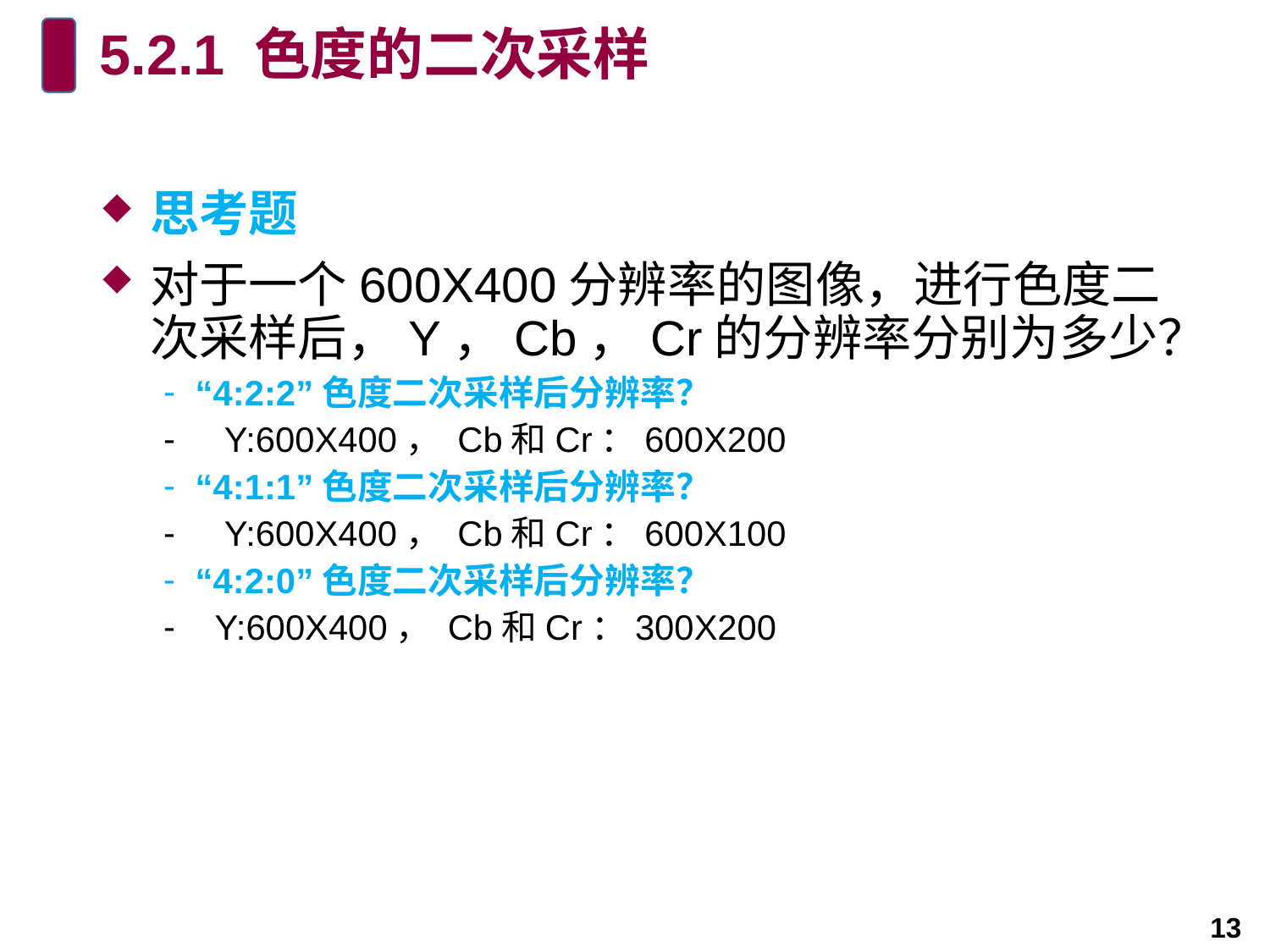

# 5.2.1 色度的二次采样
思考题
对于一个600X400分辨率的图像，进行色度二次采样后，Y，Cb，Cr的分辨率分别为多少？
“4:2:2”色度二次采样后分辨率？
   Y:600X400， Cb和Cr：600X200
“4:1:1”色度二次采样后分辨率？
   Y:600X400， Cb和Cr：600X100
“4:2:0”色度二次采样后分辨率？
  Y:600X400， Cb和Cr：300X200

13